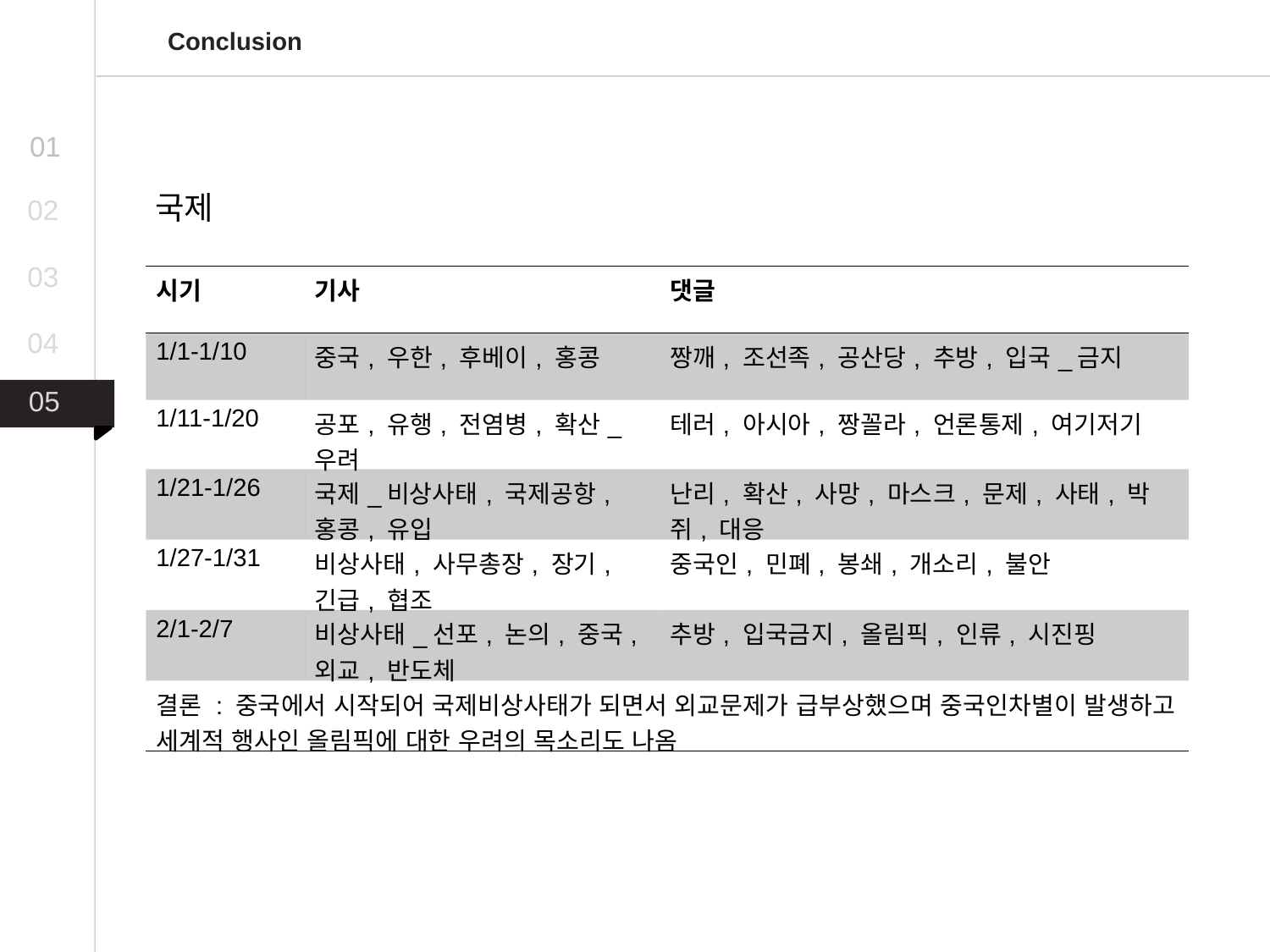

Conclusion
01
국제
02
03
| 시기 | 기사 | 댓글 |
| --- | --- | --- |
| 1/1-1/10 | 중국, 우한, 후베이, 홍콩 | 짱깨, 조선족, 공산당, 추방, 입국\_금지 |
| 1/11-1/20 | 공포, 유행, 전염병, 확산\_우려 | 테러, 아시아, 짱꼴라, 언론통제, 여기저기 |
| 1/21-1/26 | 국제\_비상사태, 국제공항, 홍콩, 유입 | 난리, 확산, 사망, 마스크, 문제, 사태, 박쥐, 대응 |
| 1/27-1/31 | 비상사태, 사무총장, 장기, 긴급, 협조 | 중국인, 민폐, 봉쇄, 개소리, 불안 |
| 2/1-2/7 | 비상사태\_선포, 논의, 중국, 외교, 반도체 | 추방, 입국금지, 올림픽, 인류, 시진핑 |
| 결론 : 중국에서 시작되어 국제비상사태가 되면서 외교문제가 급부상했으며 중국인차별이 발생하고 세계적 행사인 올림픽에 대한 우려의 목소리도 나옴 |  |  |
04
05